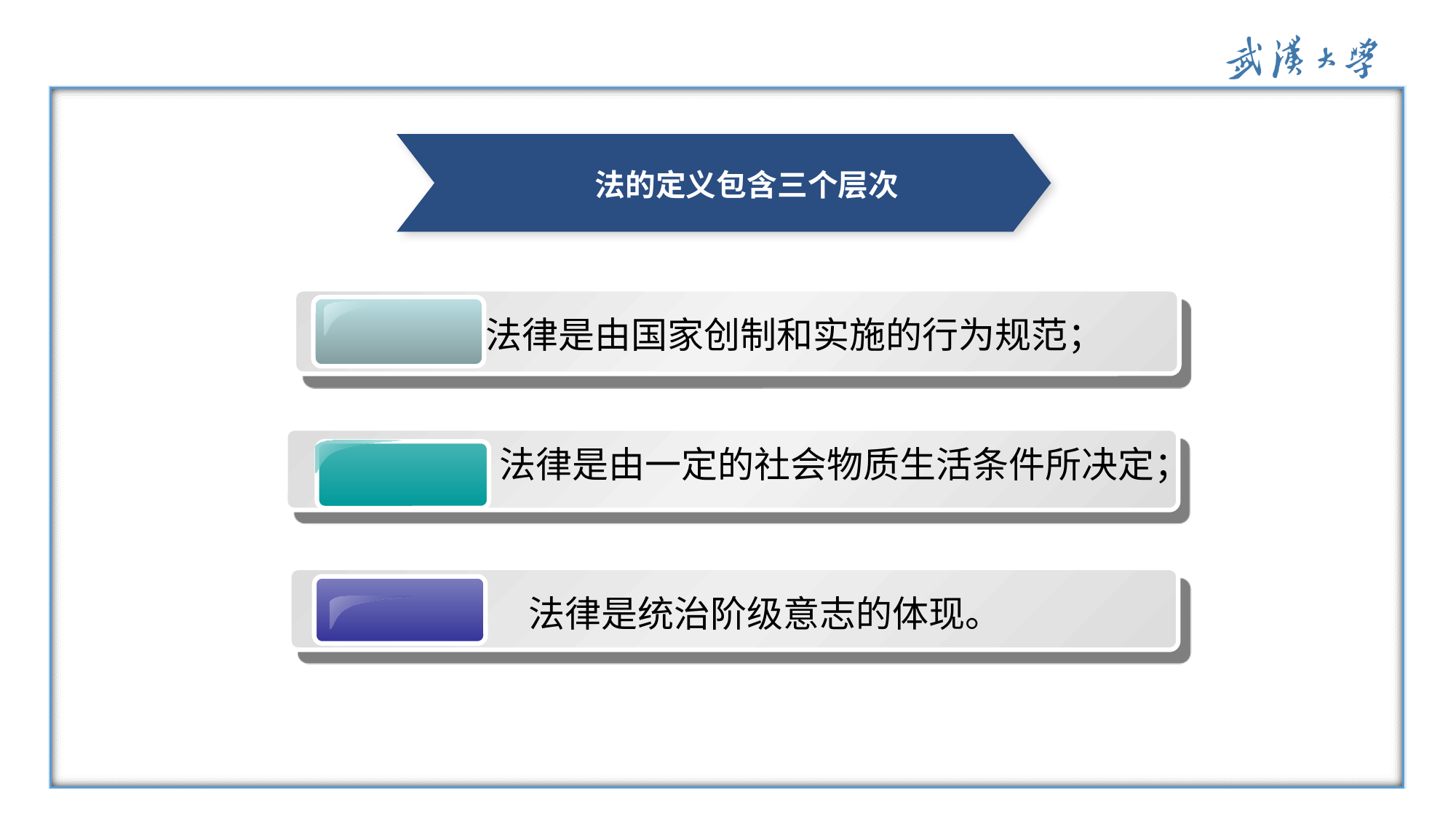

法的定义包含三个层次

法律是由国家创制和实施的行为规范；

法律是由一定的社会物质生活条件所决定；

法律是统治阶级意志的体现。